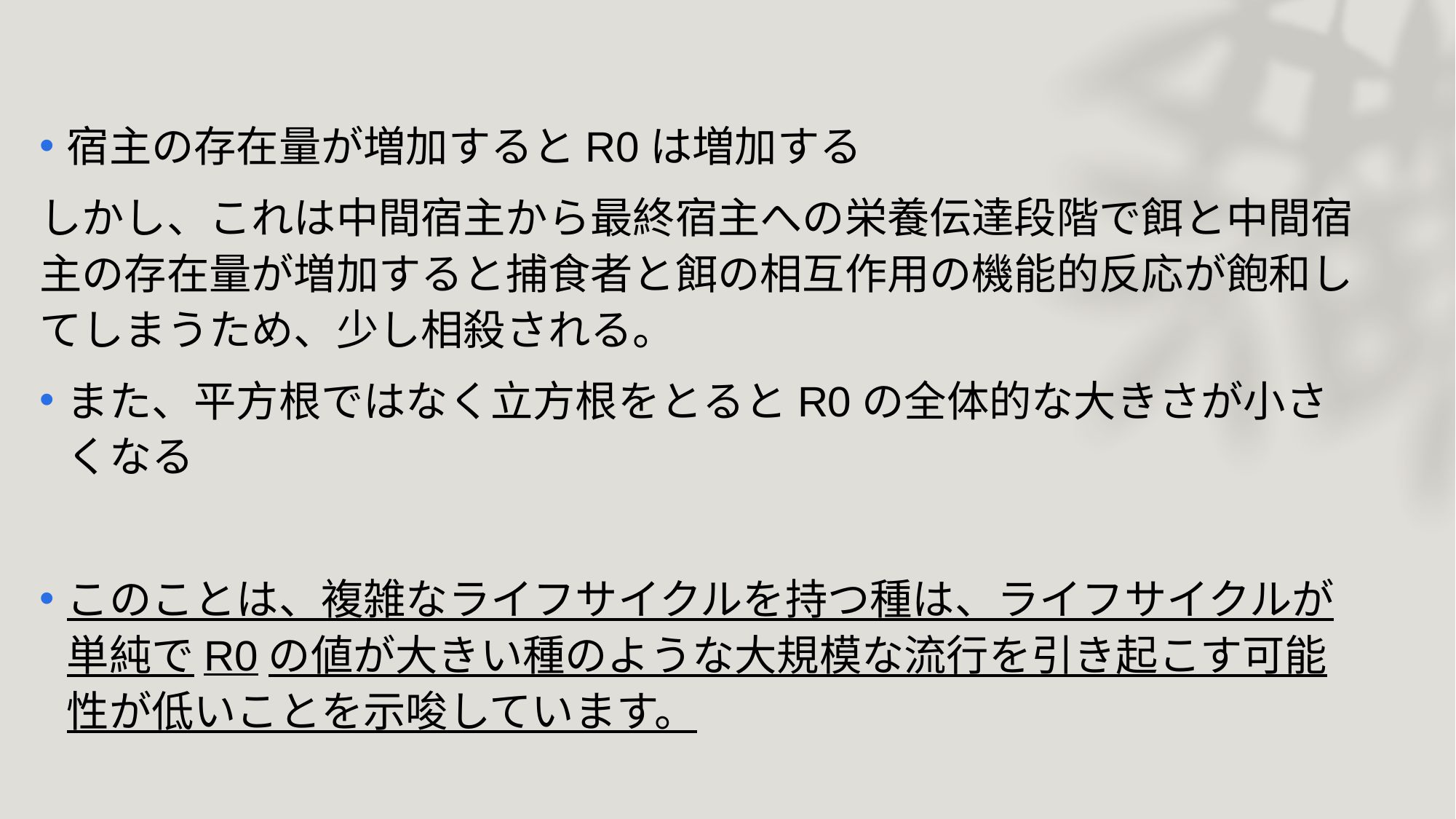

宿主の存在量が増加するとR0は増加する
しかし、これは中間宿主から最終宿主への栄養伝達段階で餌と中間宿主の存在量が増加すると捕食者と餌の相互作用の機能的反応が飽和してしまうため、少し相殺される。
また、平方根ではなく立方根をとるとR0の全体的な大きさが小さくなる

このことは、複雑なライフサイクルを持つ種は、ライフサイクルが単純でR0の値が大きい種のような大規模な流行を引き起こす可能性が低いことを示唆しています。